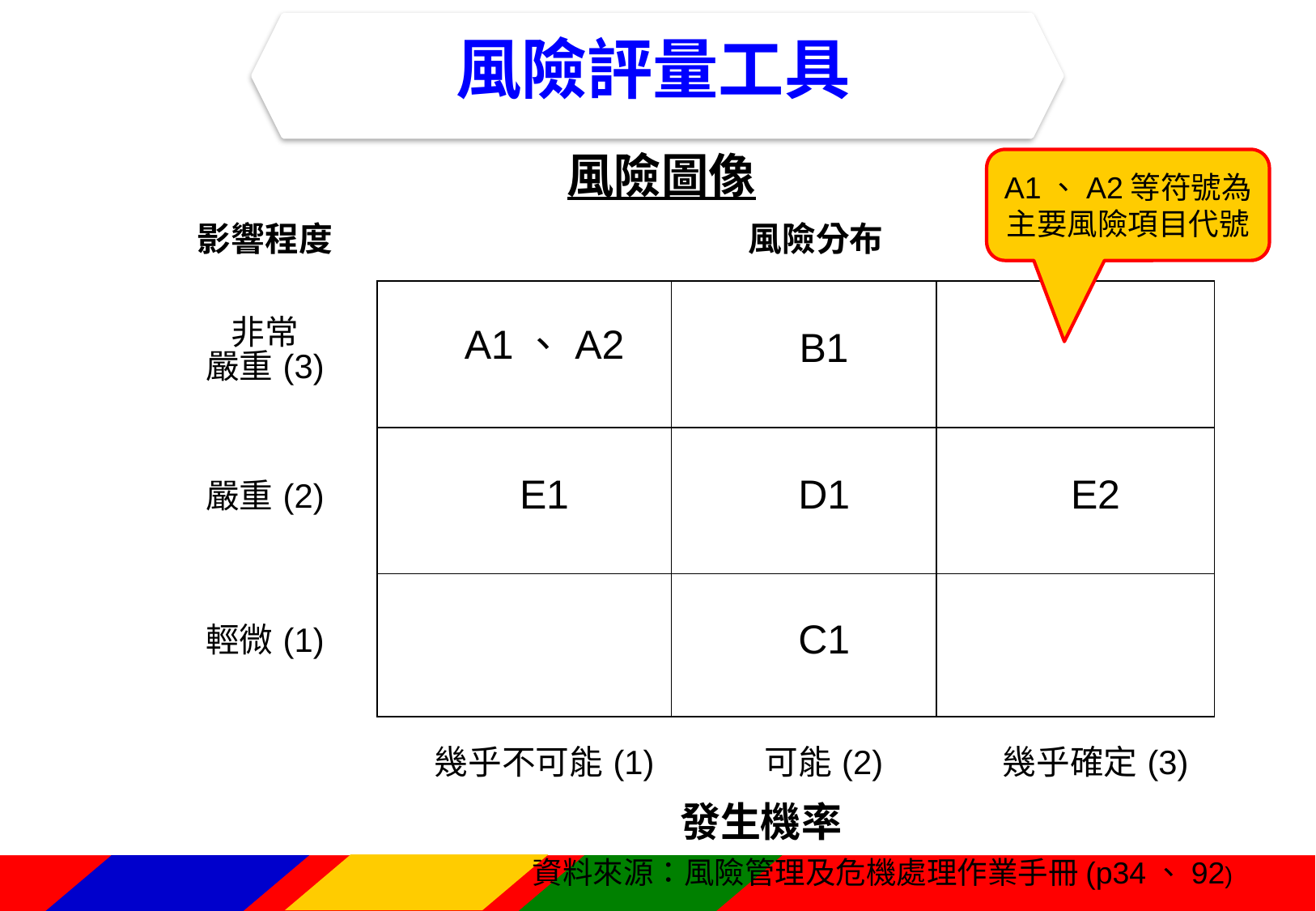

風險評量工具
風險圖像
A1、A2等符號為主要風險項目代號
| 影響程度 | 風險分布 |  |  |
| --- | --- | --- | --- |
| 非常 嚴重(3) | A1、A2 | B1 |  |
| 嚴重(2) | E1 | D1 | E2 |
| 輕微(1) |  | C1 |  |
|  | 幾乎不可能(1) | 可能(2) | 幾乎確定(3) |
發生機率
34
資料來源：風險管理及危機處理作業手冊(p34、92)